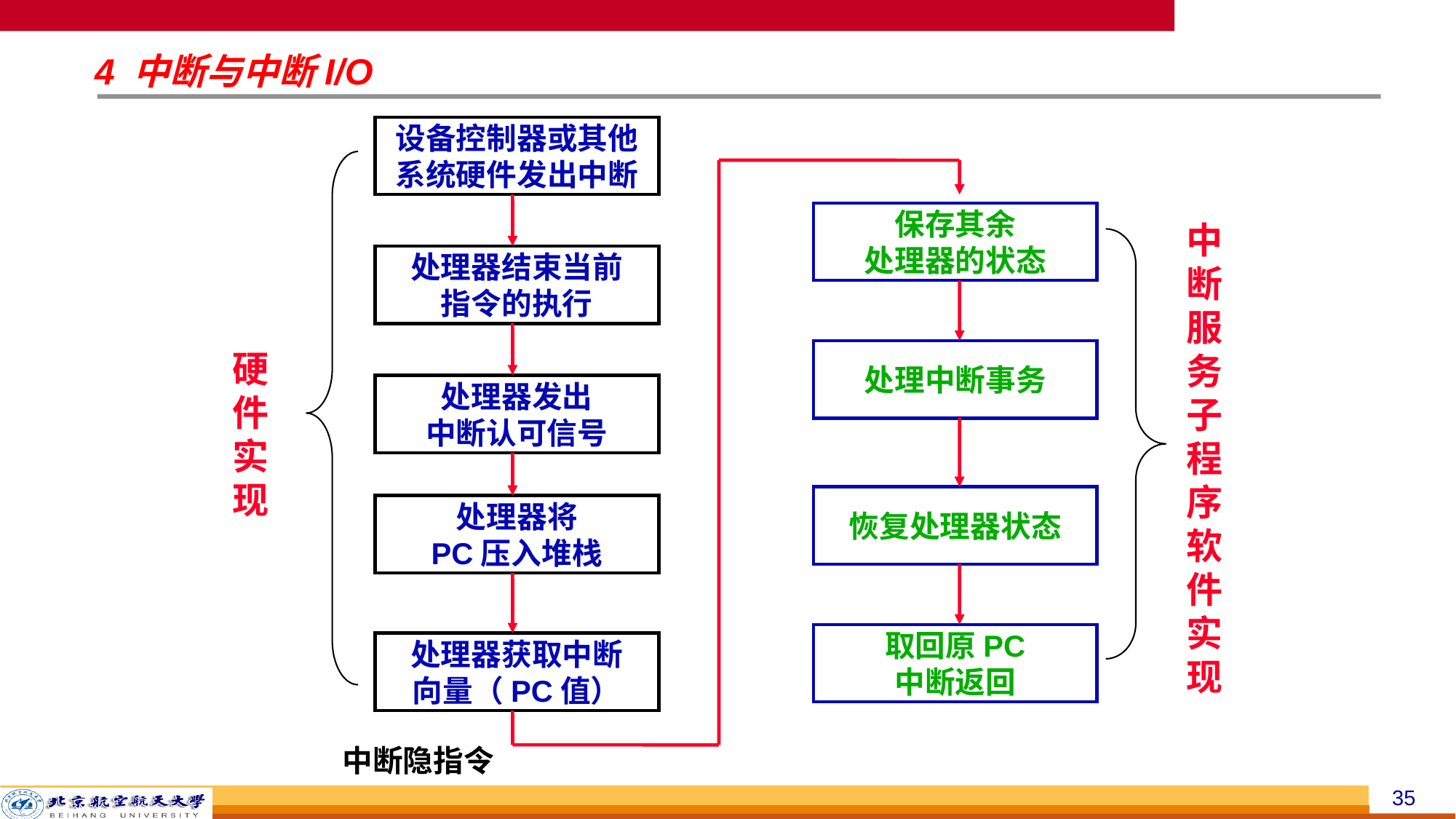

# 4 中断与中断I/O
设备控制器或其他
系统硬件发出中断

保存其余
处理器的状态
中断服务子程序软件实现

处理器结束当前
指令的执行

硬件实现
处理中断事务
处理器发出
中断认可信号

恢复处理器状态
处理器将
PC压入堆栈

取回原PC
中断返回
处理器获取中断
向量（PC值）

中断隐指令